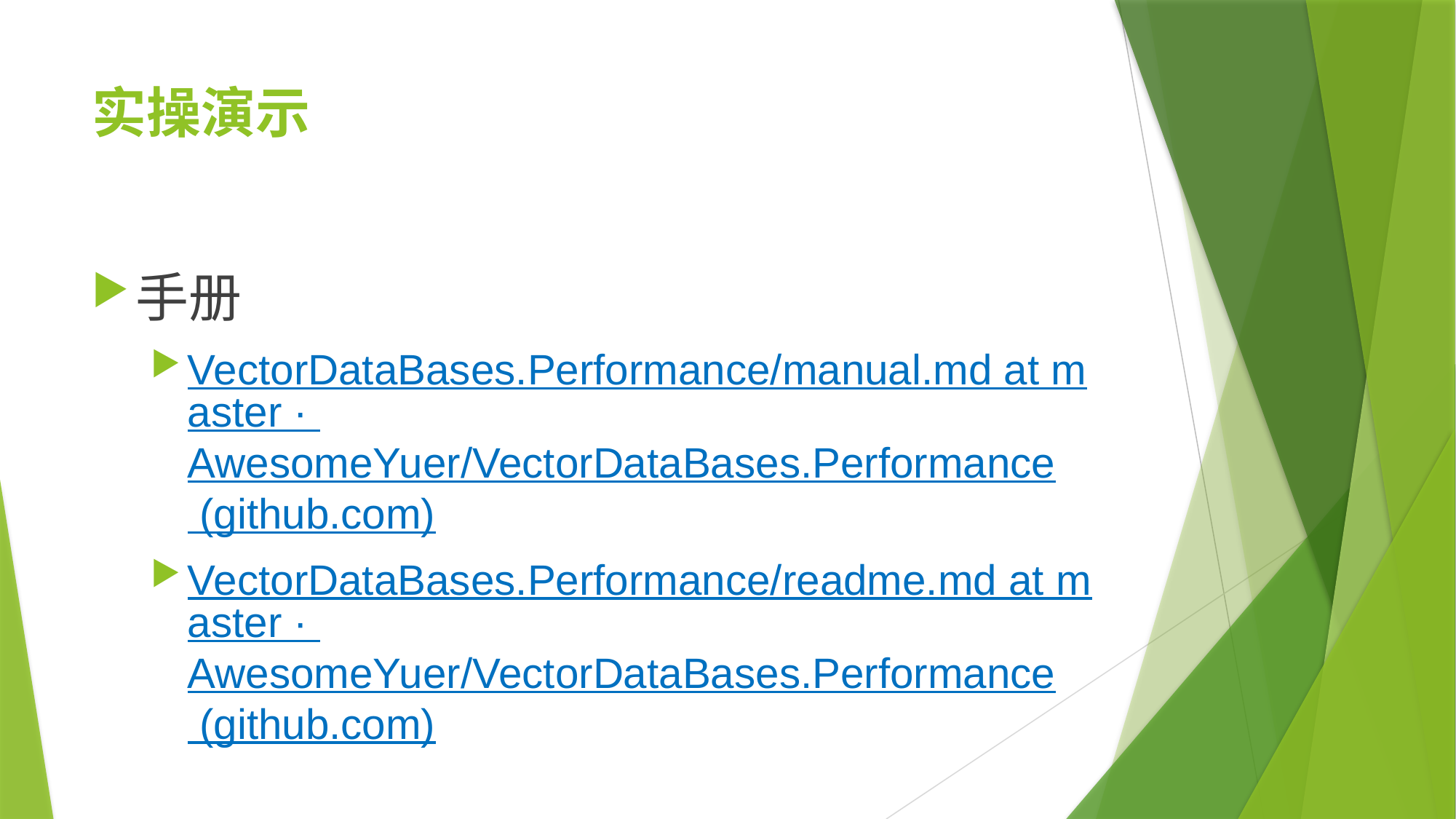

# 实操演示
手册
VectorDataBases.Performance/manual.md at master · AwesomeYuer/VectorDataBases.Performance (github.com)
VectorDataBases.Performance/readme.md at master · AwesomeYuer/VectorDataBases.Performance (github.com)